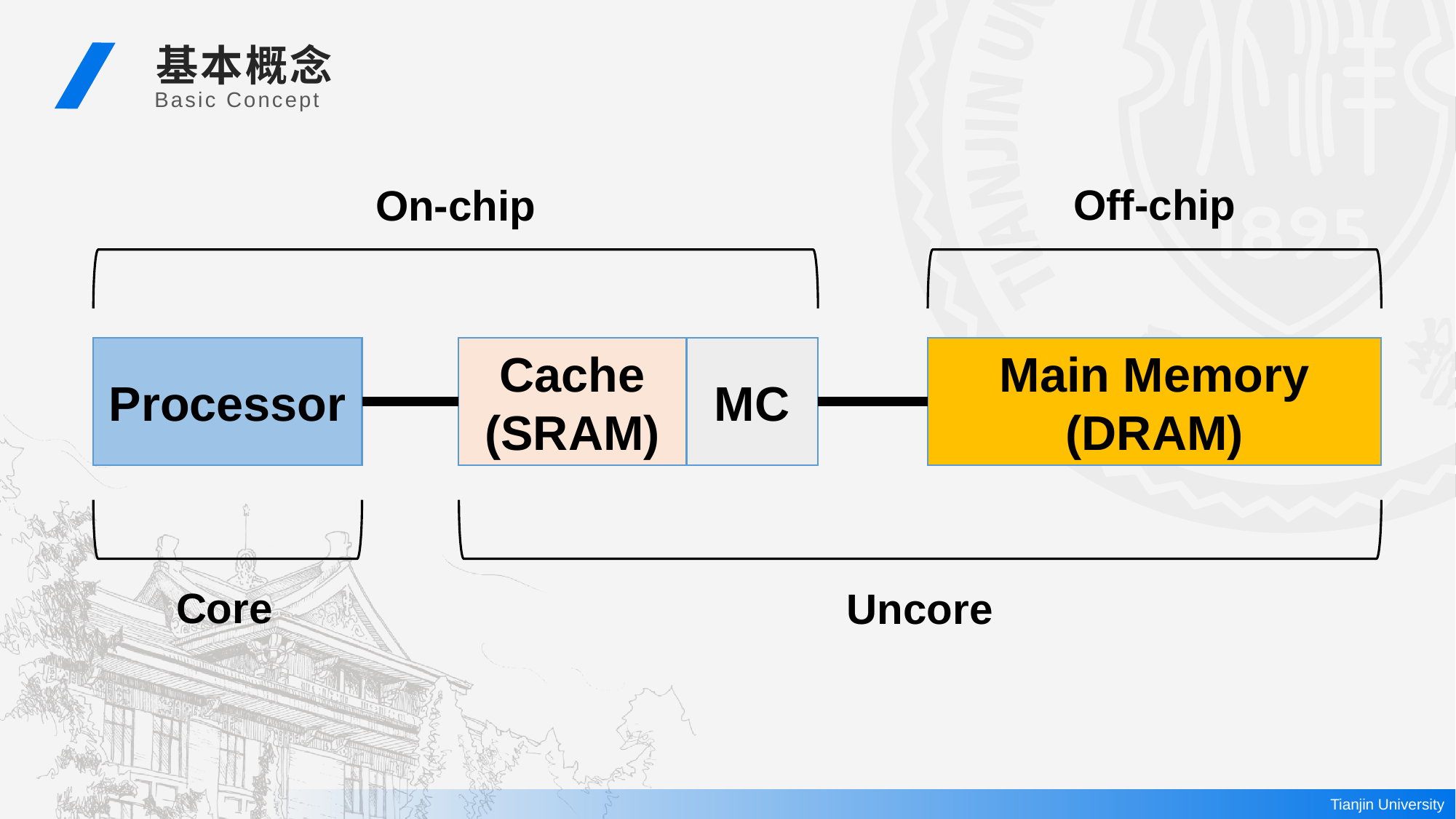

基本概念
   Basic Concept

Off-chip
On-chip
Main Memory
(DRAM)
MC
Processor
Cache
(SRAM)

Core
Uncore